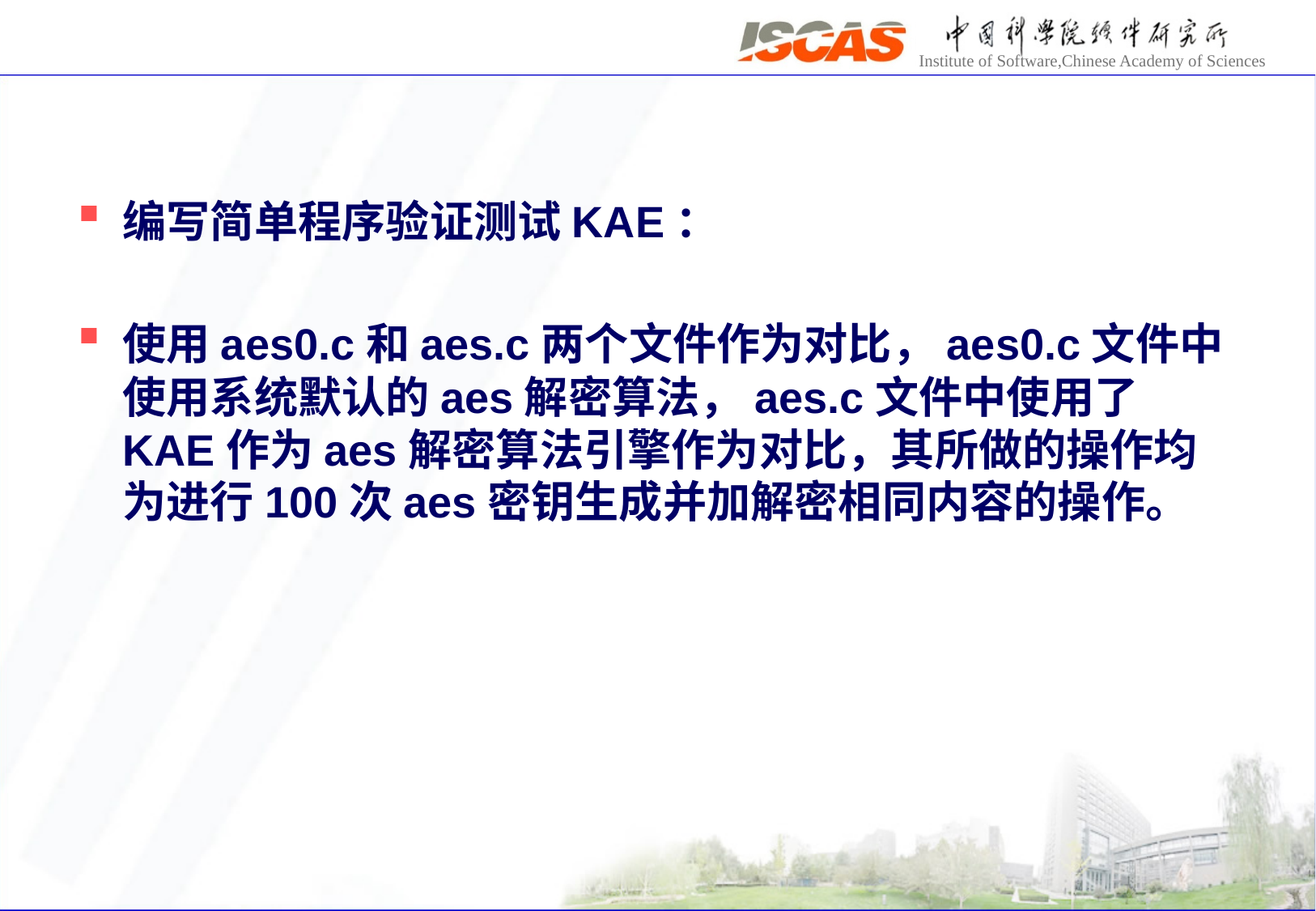

#
编写简单程序验证测试KAE：

使用aes0.c和aes.c两个文件作为对比，aes0.c文件中使用系统默认的aes解密算法，aes.c文件中使用了KAE作为aes解密算法引擎作为对比，其所做的操作均为进行100次aes密钥生成并加解密相同内容的操作。